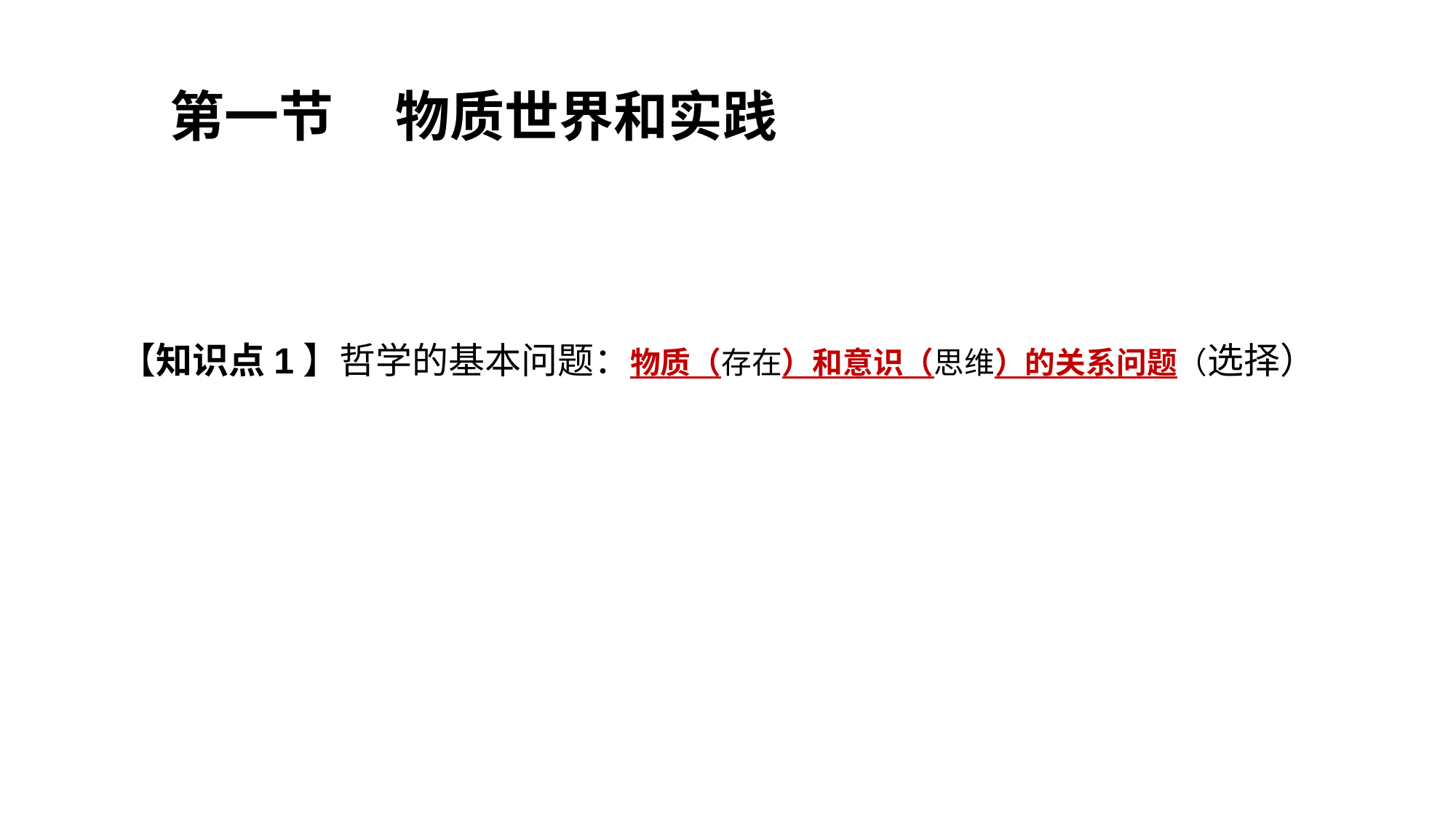

第一节     物质世界和实践

【知识点1】哲学的基本问题：物质（存在）和意识（思维）的关系问题（选择）